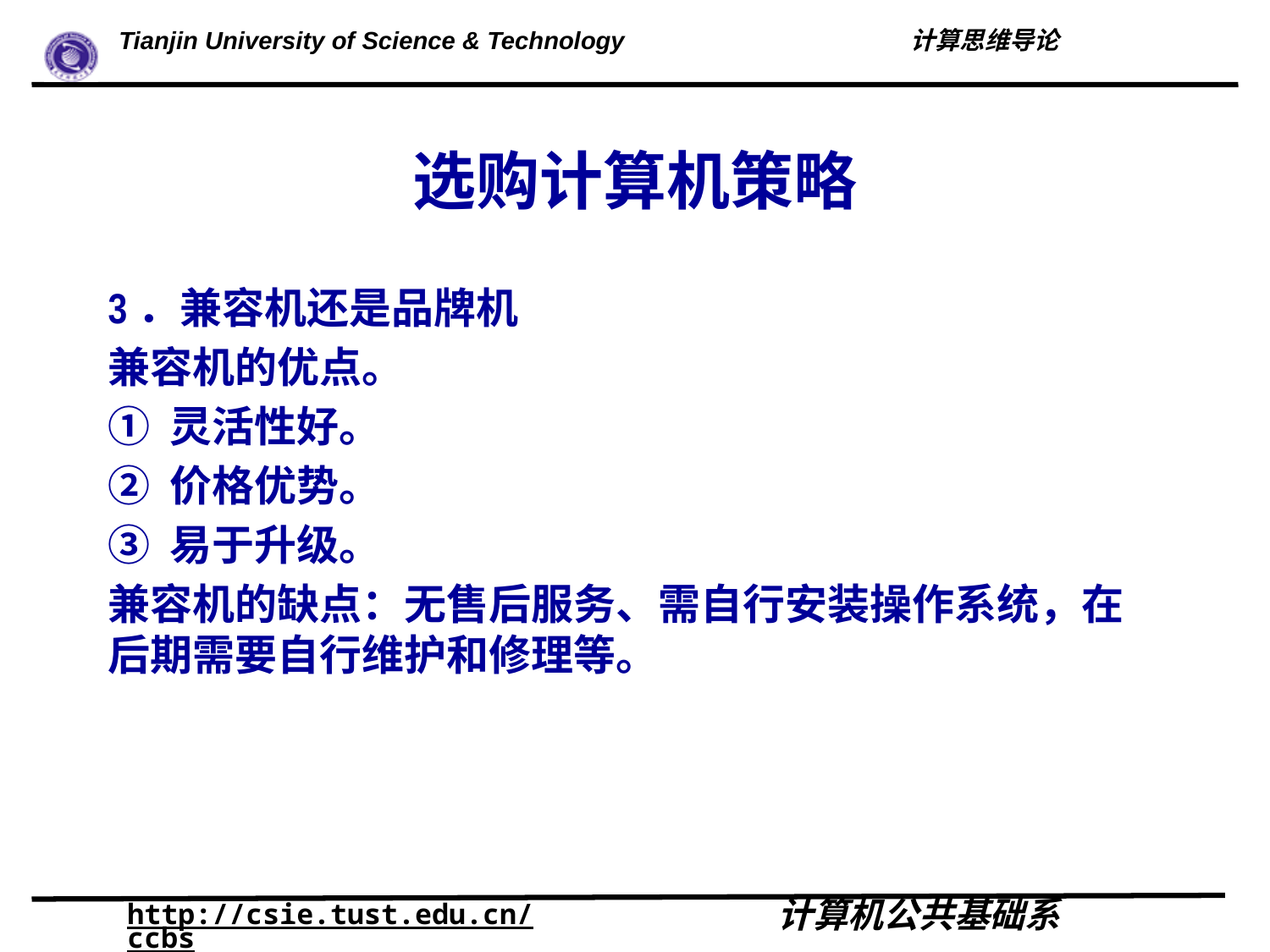

# 选购计算机策略
3．兼容机还是品牌机
兼容机的优点。
① 灵活性好。
② 价格优势。
③ 易于升级。
兼容机的缺点：无售后服务、需自行安装操作系统，在后期需要自行维护和修理等。